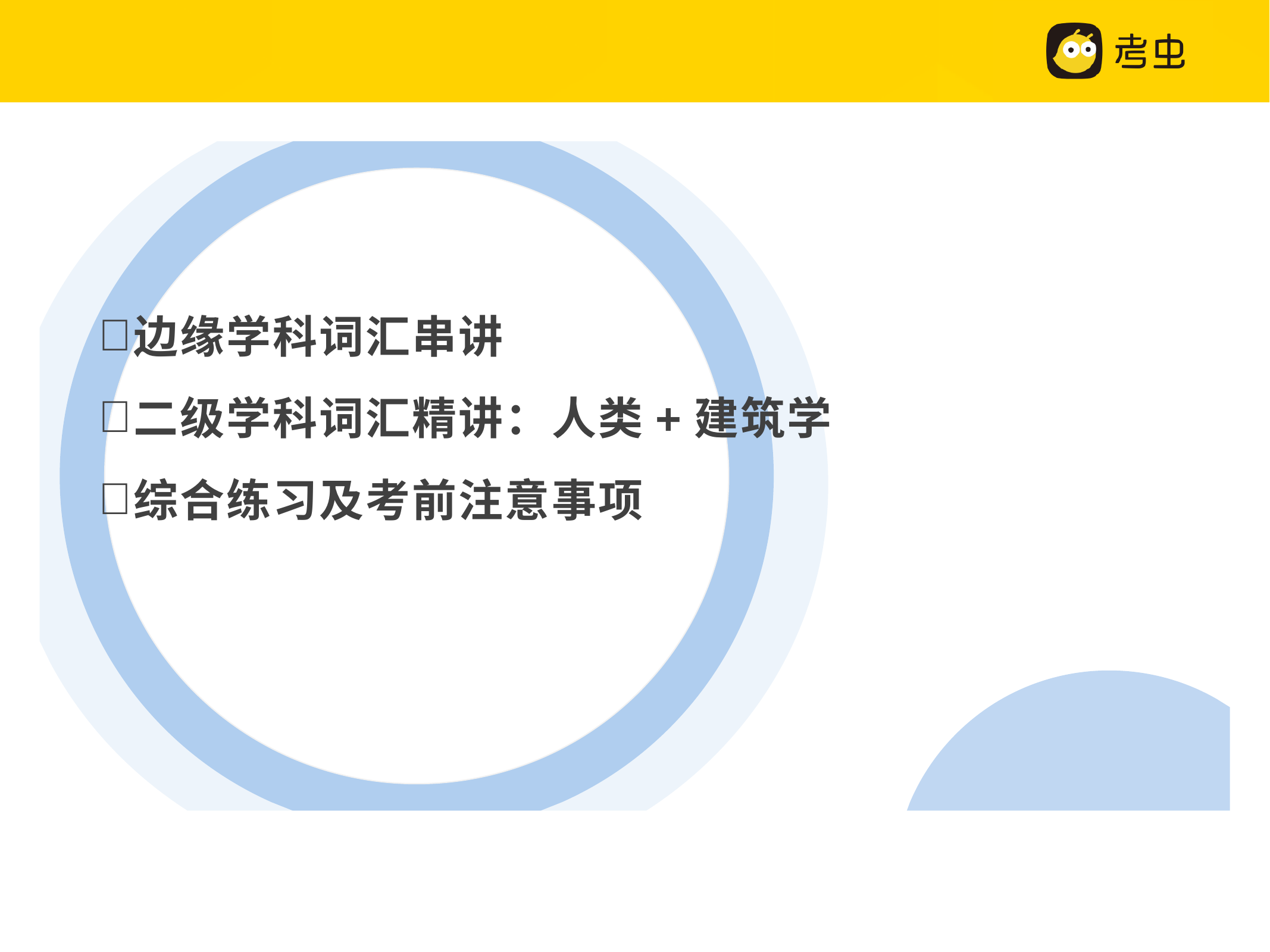

边缘学科词汇串讲
二级学科词汇精讲：人类+建筑学
综合练习及考前注意事项